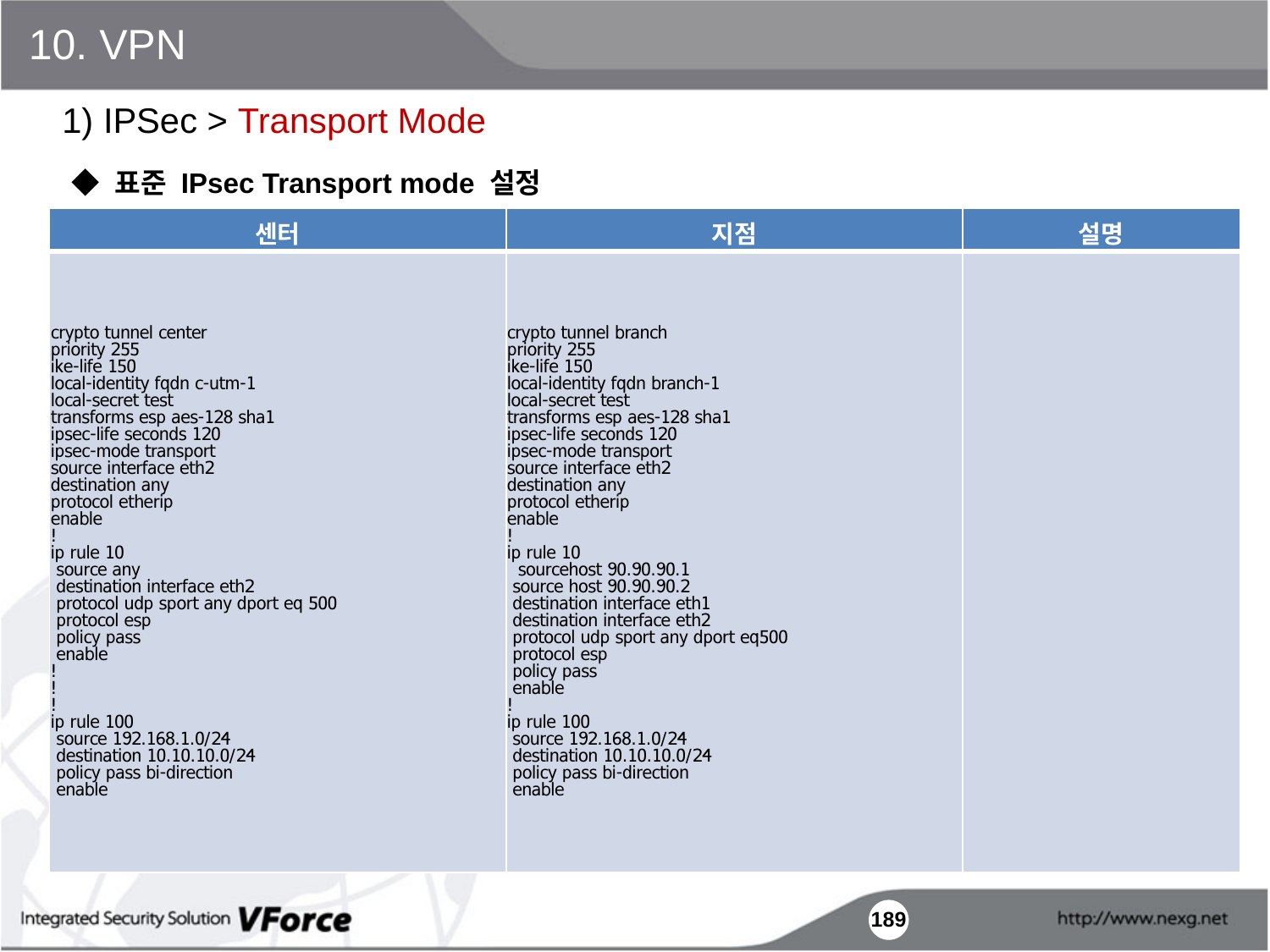

10. VPN
1) IPSec > Transport Mode
◆ 표준 IPsec Transport mode 설정
| 센터 | 지점 | 설명 |
| --- | --- | --- |
| crypto tunnel center priority 255 ike-life 150 local-identity fqdn c-utm-1 local-secret test transforms esp aes-128 sha1 ipsec-life seconds 120 ipsec-mode transport source interface eth2 destination any protocol etherip enable ! ip rule 10  source any  destination interface eth2  protocol udp sport any dport eq 500  protocol esp  policy pass  enable ! ! ! ip rule 100  source 192.168.1.0/24  destination 10.10.10.0/24  policy pass bi-direction  enable | crypto tunnel branch priority 255 ike-life 150 local-identity fqdn branch-1 local-secret test transforms esp aes-128 sha1 ipsec-life seconds 120 ipsec-mode transport source interface eth2 destination any protocol etherip enable ! ip rule 10   sourcehost 90.90.90.1  source host 90.90.90.2  destination interface eth1  destination interface eth2  protocol udp sport any dport eq500  protocol esp  policy pass  enable ! ip rule 100  source 192.168.1.0/24  destination 10.10.10.0/24  policy pass bi-direction  enable |  |